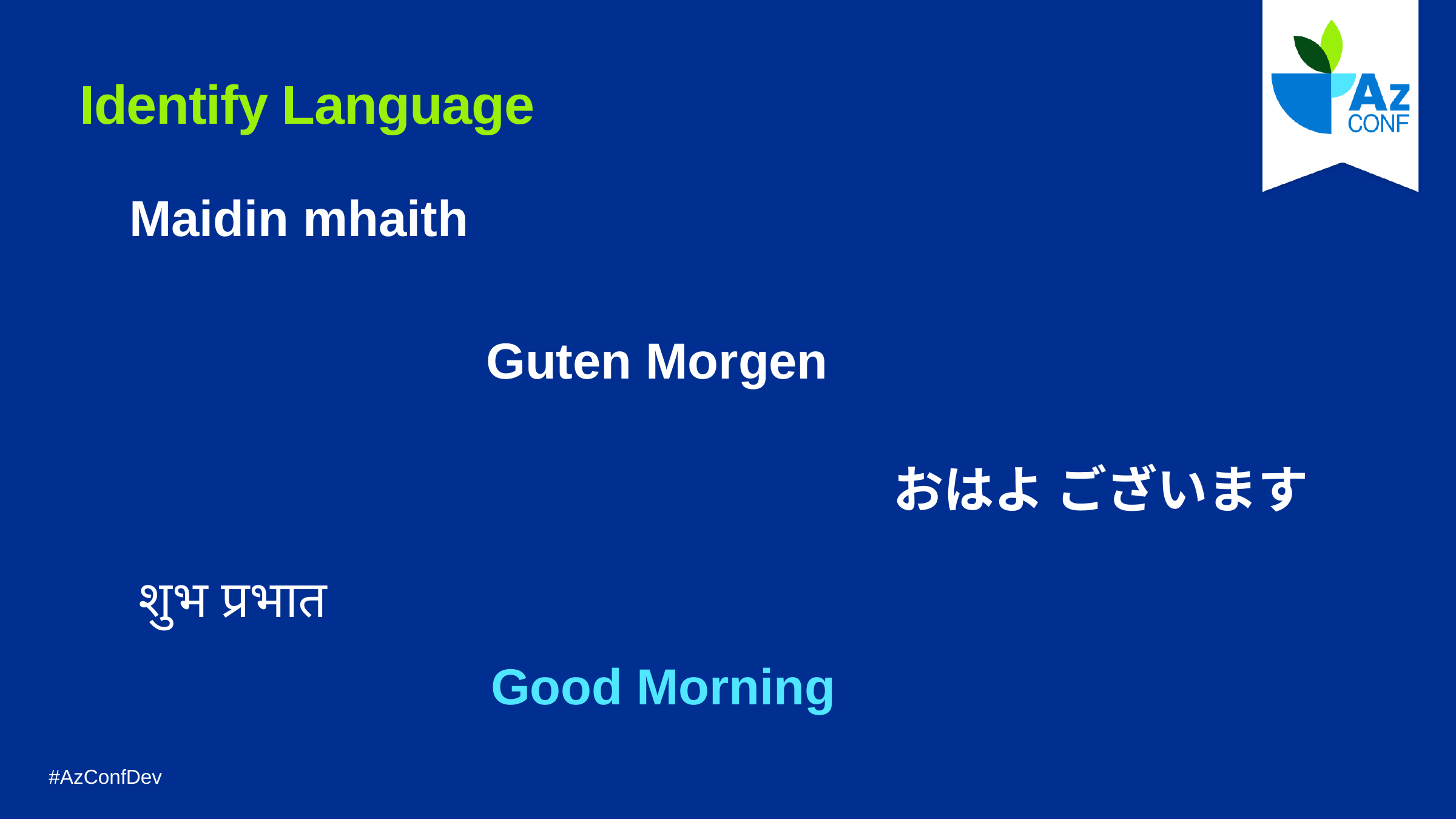

# Identify Language
Maidin mhaith
Guten Morgen
おはよ ございます
शुभ प्रभात
Good Morning